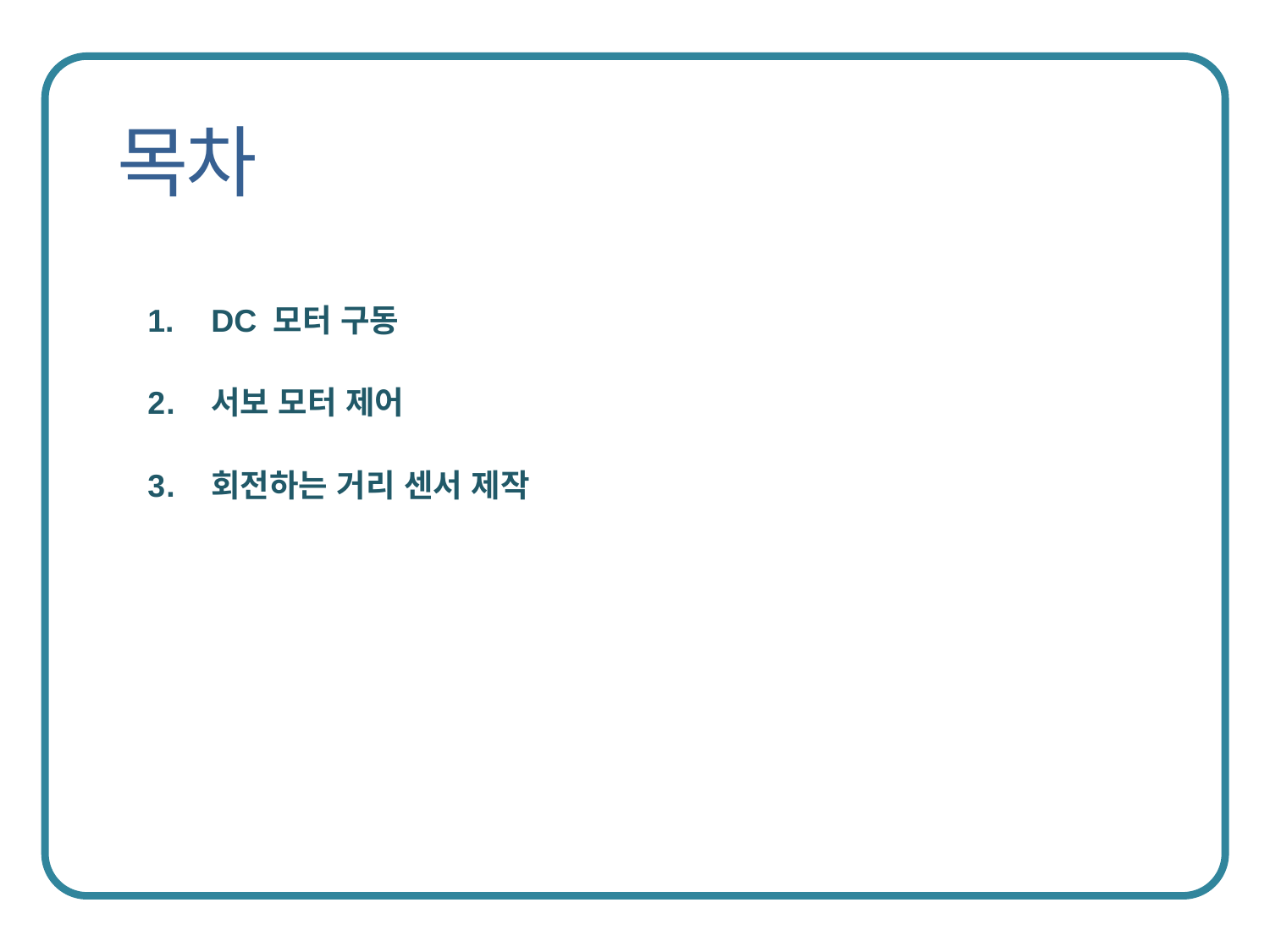

DC 모터 구동
서보 모터 제어
회전하는 거리 센서 제작